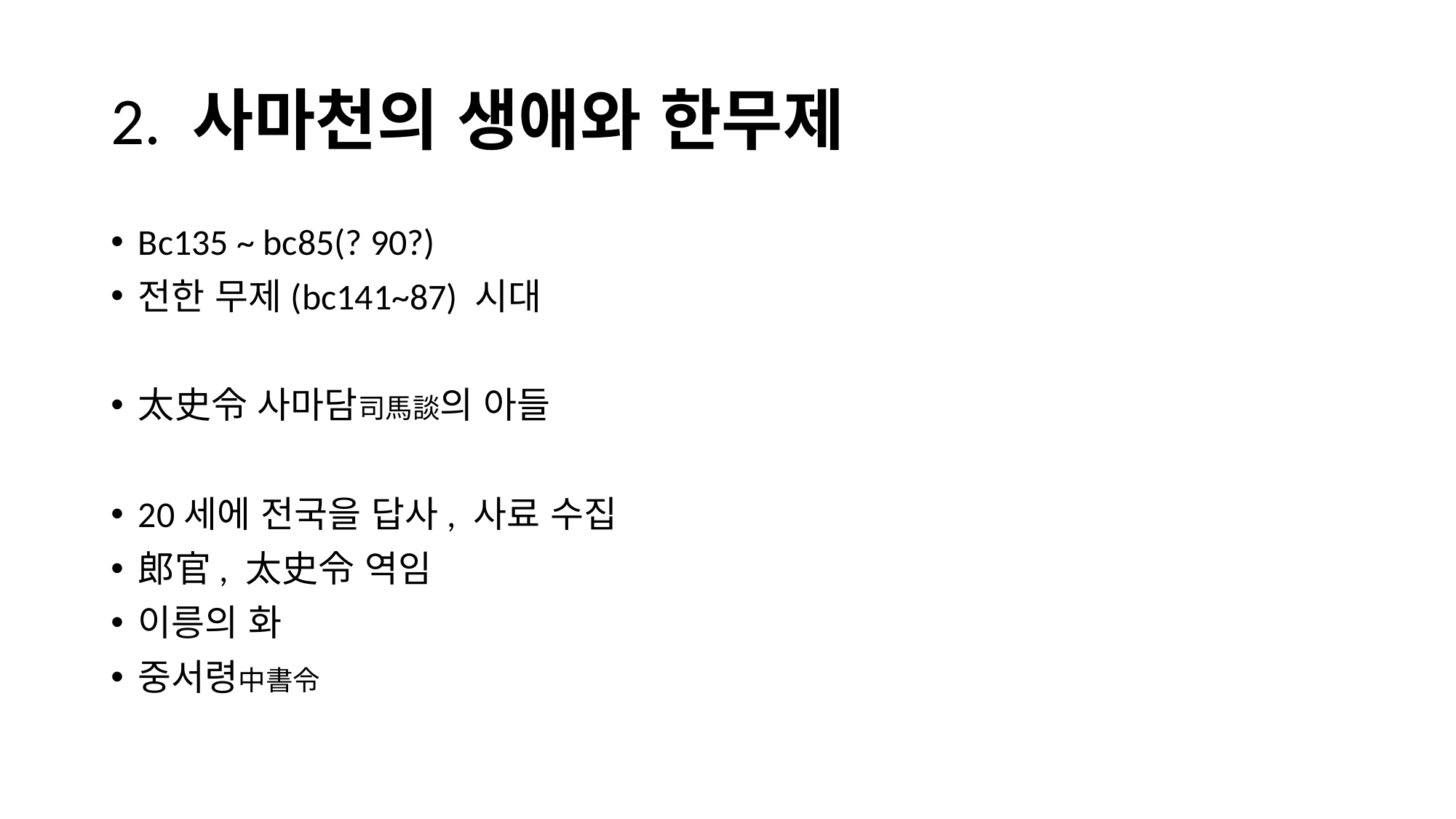

# 2. 사마천의 생애와 한무제
Bc135 ~ bc85(? 90?)
전한 무제(bc141~87) 시대

太史令 사마담司馬談의 아들

20세에 전국을 답사, 사료 수집
郎官, 太史令 역임
이릉의 화
중서령中書令